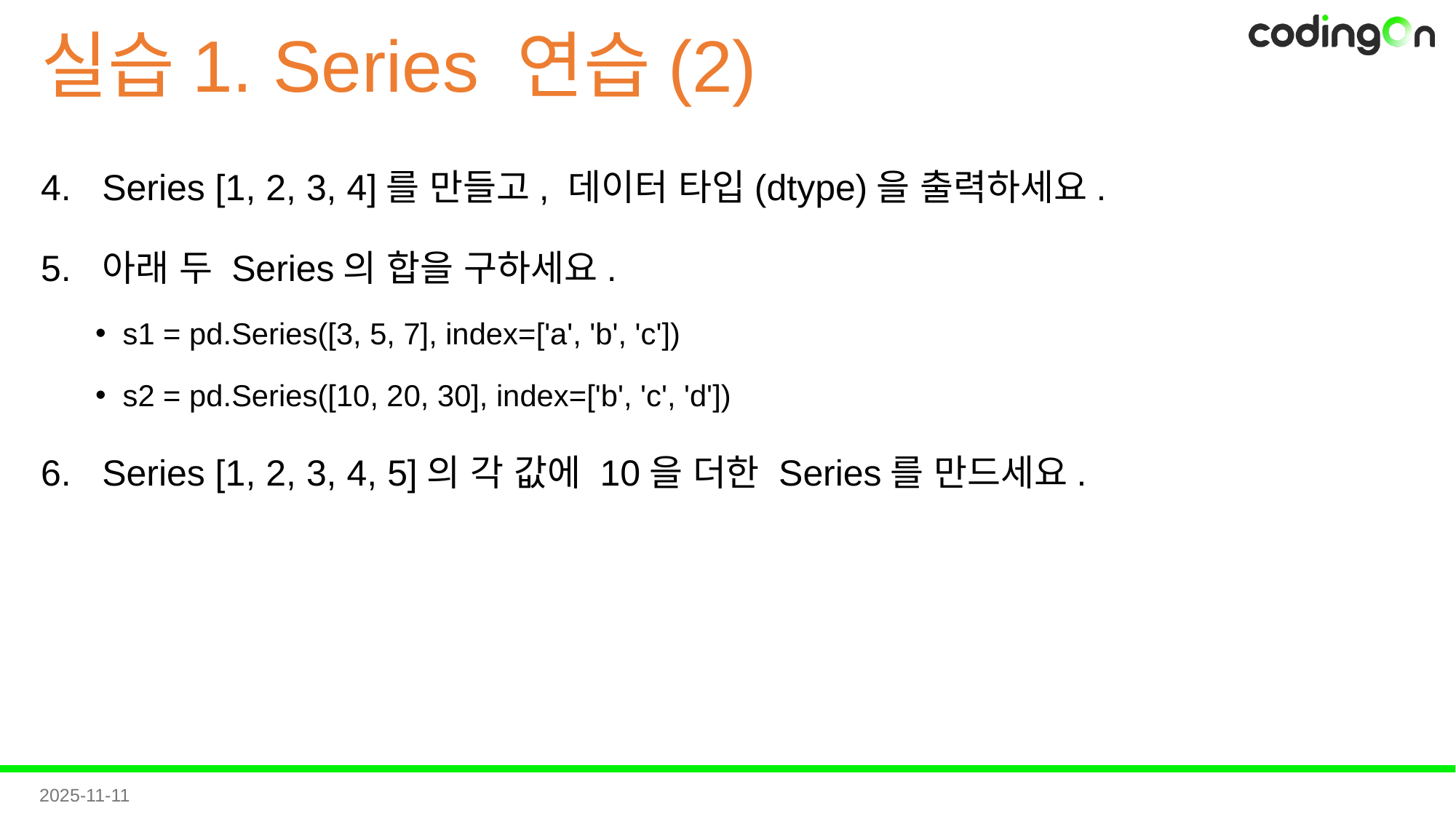

# 실습1. Series 연습(2)
Series [1, 2, 3, 4]를 만들고, 데이터 타입(dtype)을 출력하세요.
아래 두 Series의 합을 구하세요.
s1 = pd.Series([3, 5, 7], index=['a', 'b', 'c'])
s2 = pd.Series([10, 20, 30], index=['b', 'c', 'd'])
Series [1, 2, 3, 4, 5]의 각 값에 10을 더한 Series를 만드세요.
2025-11-11